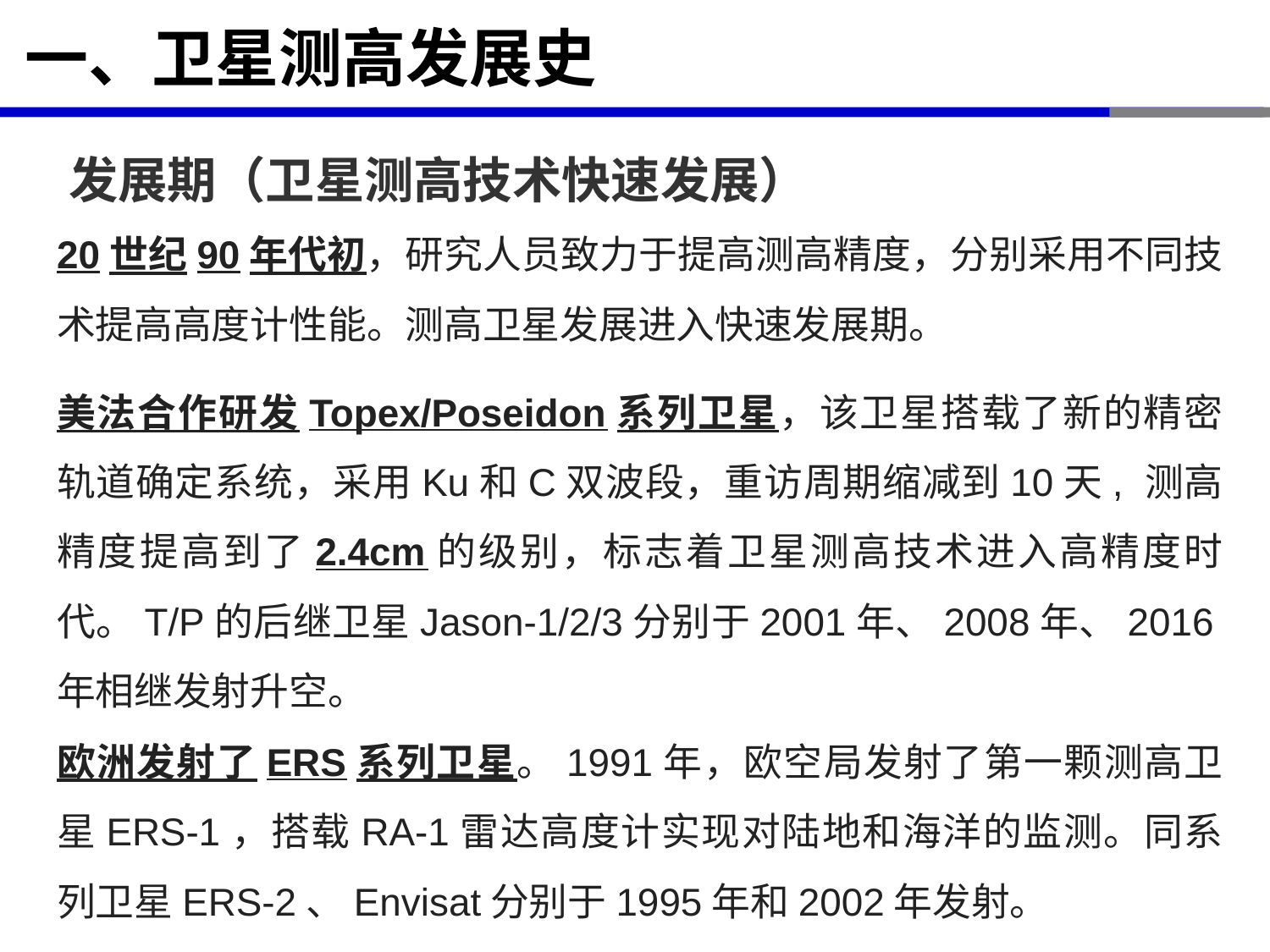

# 一、卫星测高发展史
发展期（卫星测高技术快速发展）
20世纪90年代初，研究人员致力于提高测高精度，分别采用不同技术提高高度计性能。测高卫星发展进入快速发展期。
美法合作研发Topex/Poseidon系列卫星，该卫星搭载了新的精密轨道确定系统，采用Ku和C双波段，重访周期缩减到10天, 测高精度提高到了2.4cm的级别，标志着卫星测高技术进入高精度时代。T/P的后继卫星Jason-1/2/3分别于2001年、2008年、2016年相继发射升空。
欧洲发射了ERS系列卫星。1991年，欧空局发射了第一颗测高卫星ERS-1，搭载RA-1雷达高度计实现对陆地和海洋的监测。同系列卫星ERS-2、Envisat分别于1995年和2002年发射。